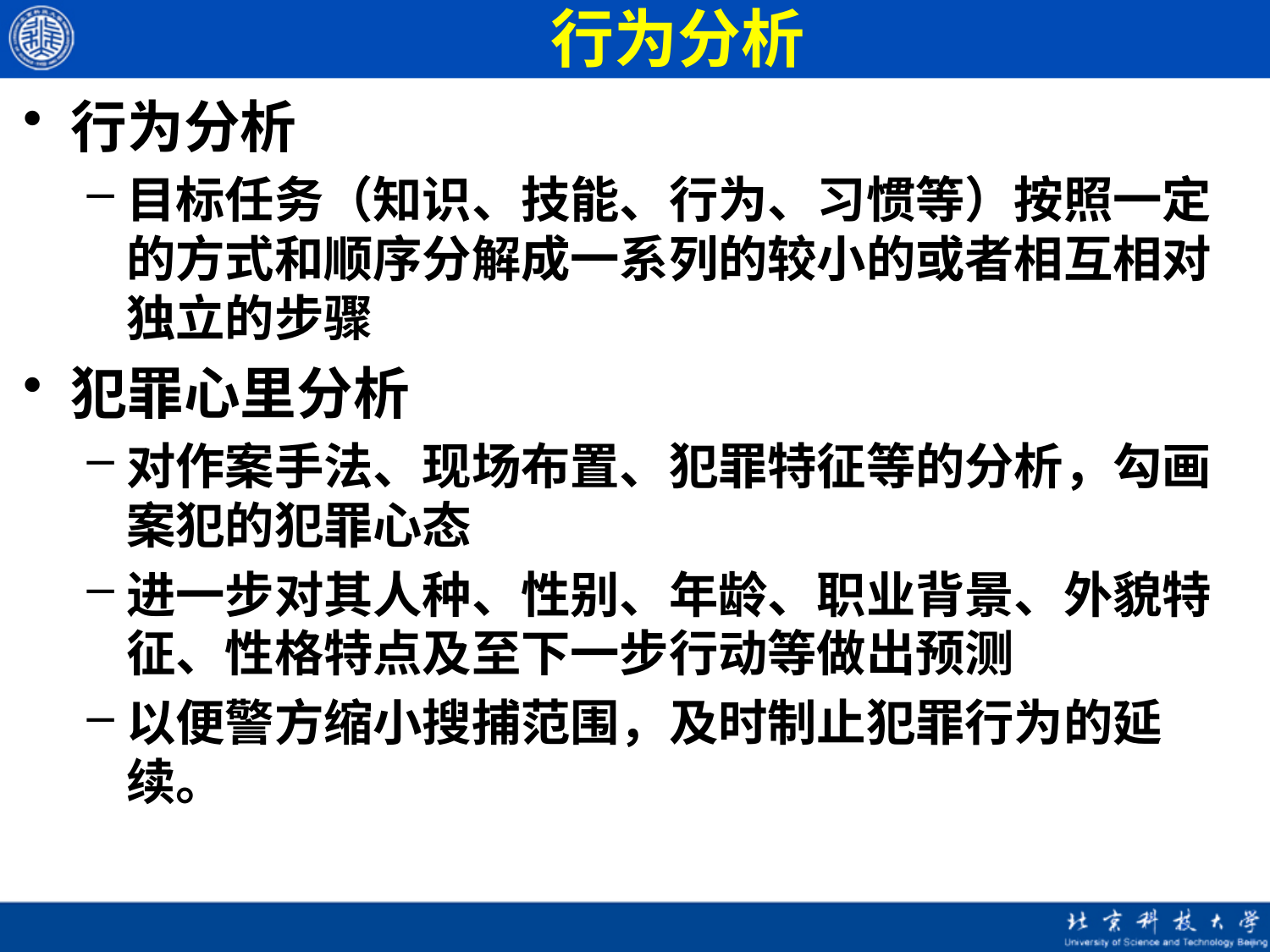

# 行为分析
行为分析
目标任务（知识、技能、行为、习惯等）按照一定的方式和顺序分解成一系列的较小的或者相互相对独立的步骤
犯罪心里分析
对作案手法、现场布置、犯罪特征等的分析，勾画案犯的犯罪心态
进一步对其人种、性别、年龄、职业背景、外貌特征、性格特点及至下一步行动等做出预测
以便警方缩小搜捕范围，及时制止犯罪行为的延续。